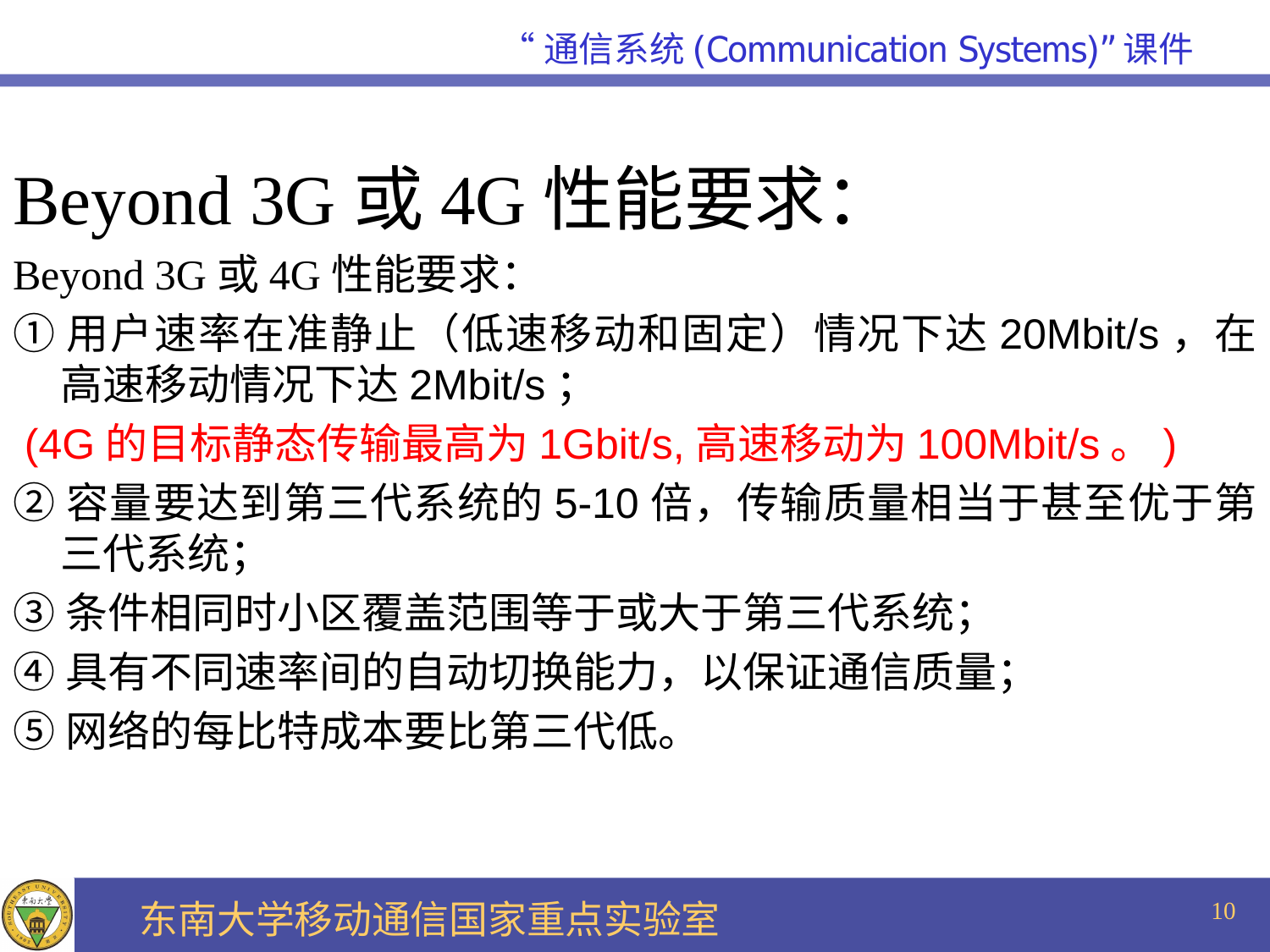

Beyond 3G或4G性能要求：
Beyond 3G或4G性能要求：
①用户速率在准静止（低速移动和固定）情况下达20Mbit/s，在高速移动情况下达2Mbit/s；
 (4G的目标静态传输最高为1Gbit/s,高速移动为100Mbit/s。)
②容量要达到第三代系统的5-10倍，传输质量相当于甚至优于第三代系统；
③条件相同时小区覆盖范围等于或大于第三代系统；
④具有不同速率间的自动切换能力，以保证通信质量；
⑤网络的每比特成本要比第三代低。
10